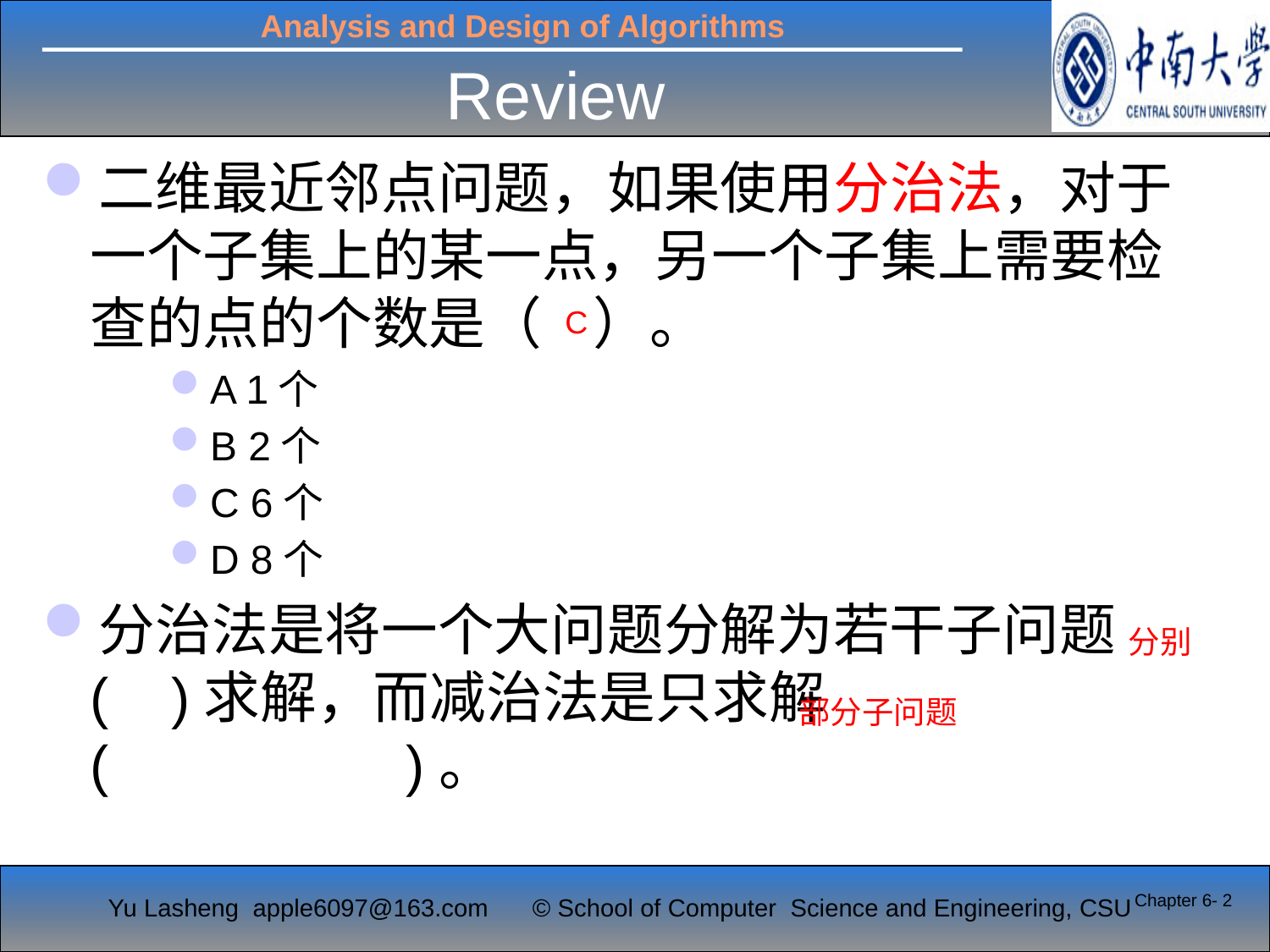

# Review
二维最近邻点问题，如果使用分治法，对于一个子集上的某一点，另一个子集上需要检查的点的个数是（    ）。
A 1个
B 2个
C 6个
D 8个
分治法是将一个大问题分解为若干子问题(    )求解，而减治法是只求解(                   )。
C
分别
部分子问题
Chapter 6- 2